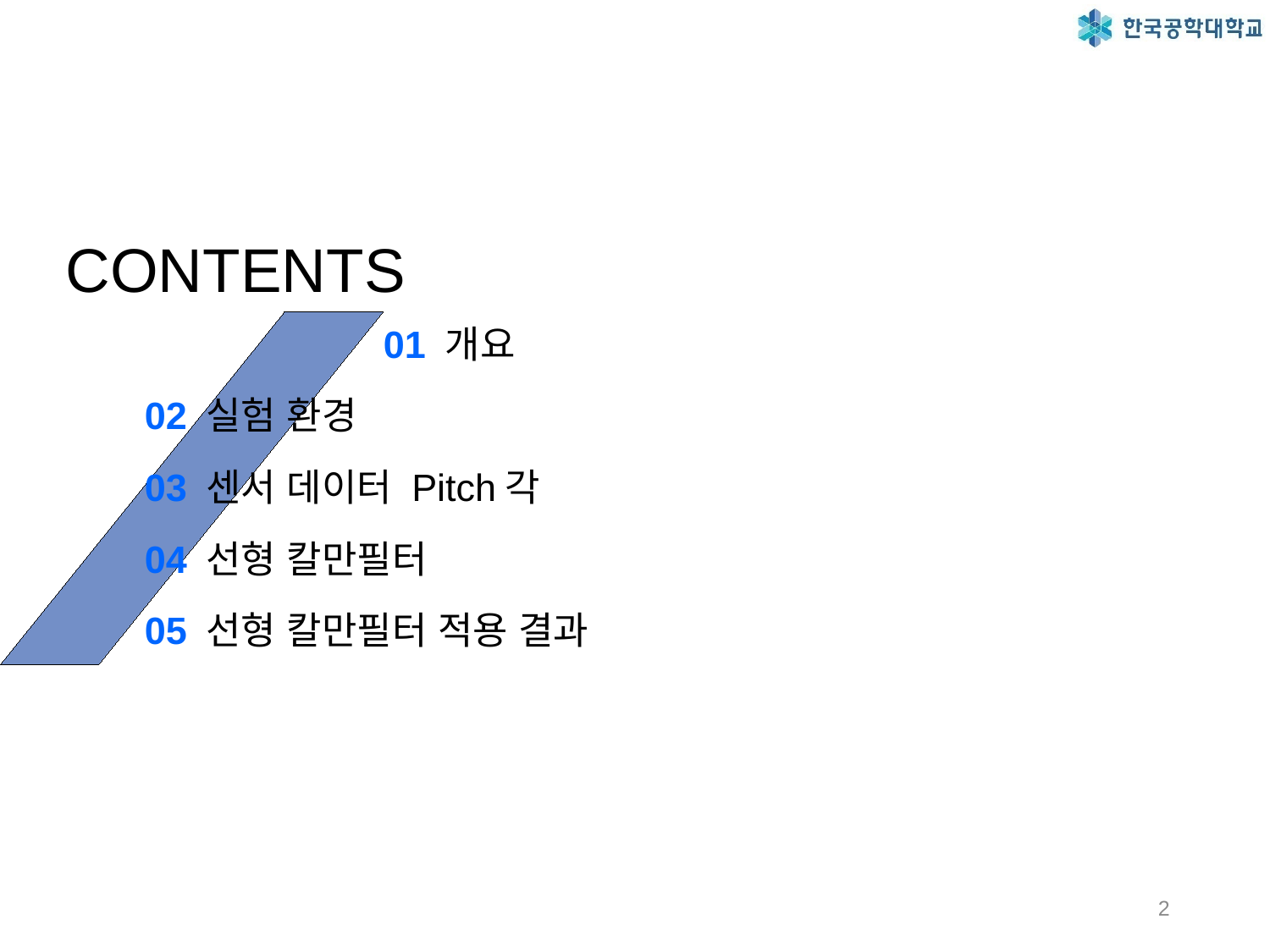

01 개요
										02 실험 환경
										03 센서 데이터 Pitch각
										04 선형 칼만필터
										05 선형 칼만필터 적용 결과
2